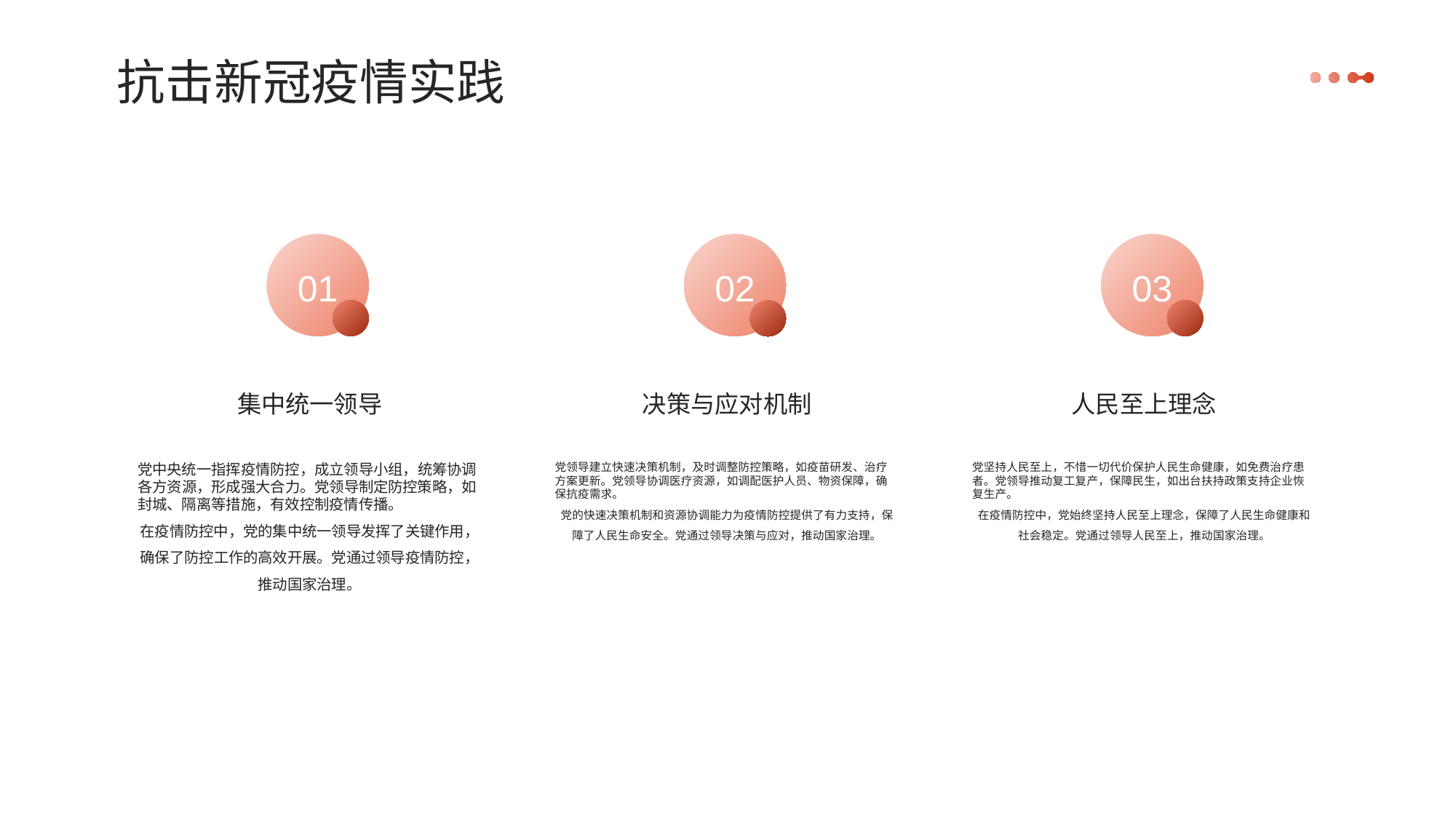

抗击新冠疫情实践

01
02
03

集中统一领导
决策与应对机制
人民至上理念
党中央统一指挥疫情防控，成立领导小组，统筹协调各方资源，形成强大合力。党领导制定防控策略，如封城、隔离等措施，有效控制疫情传播。
在疫情防控中，党的集中统一领导发挥了关键作用，确保了防控工作的高效开展。党通过领导疫情防控，推动国家治理。
党领导建立快速决策机制，及时调整防控策略，如疫苗研发、治疗方案更新。党领导协调医疗资源，如调配医护人员、物资保障，确保抗疫需求。
党的快速决策机制和资源协调能力为疫情防控提供了有力支持，保障了人民生命安全。党通过领导决策与应对，推动国家治理。
党坚持人民至上，不惜一切代价保护人民生命健康，如免费治疗患者。党领导推动复工复产，保障民生，如出台扶持政策支持企业恢复生产。
在疫情防控中，党始终坚持人民至上理念，保障了人民生命健康和社会稳定。党通过领导人民至上，推动国家治理。